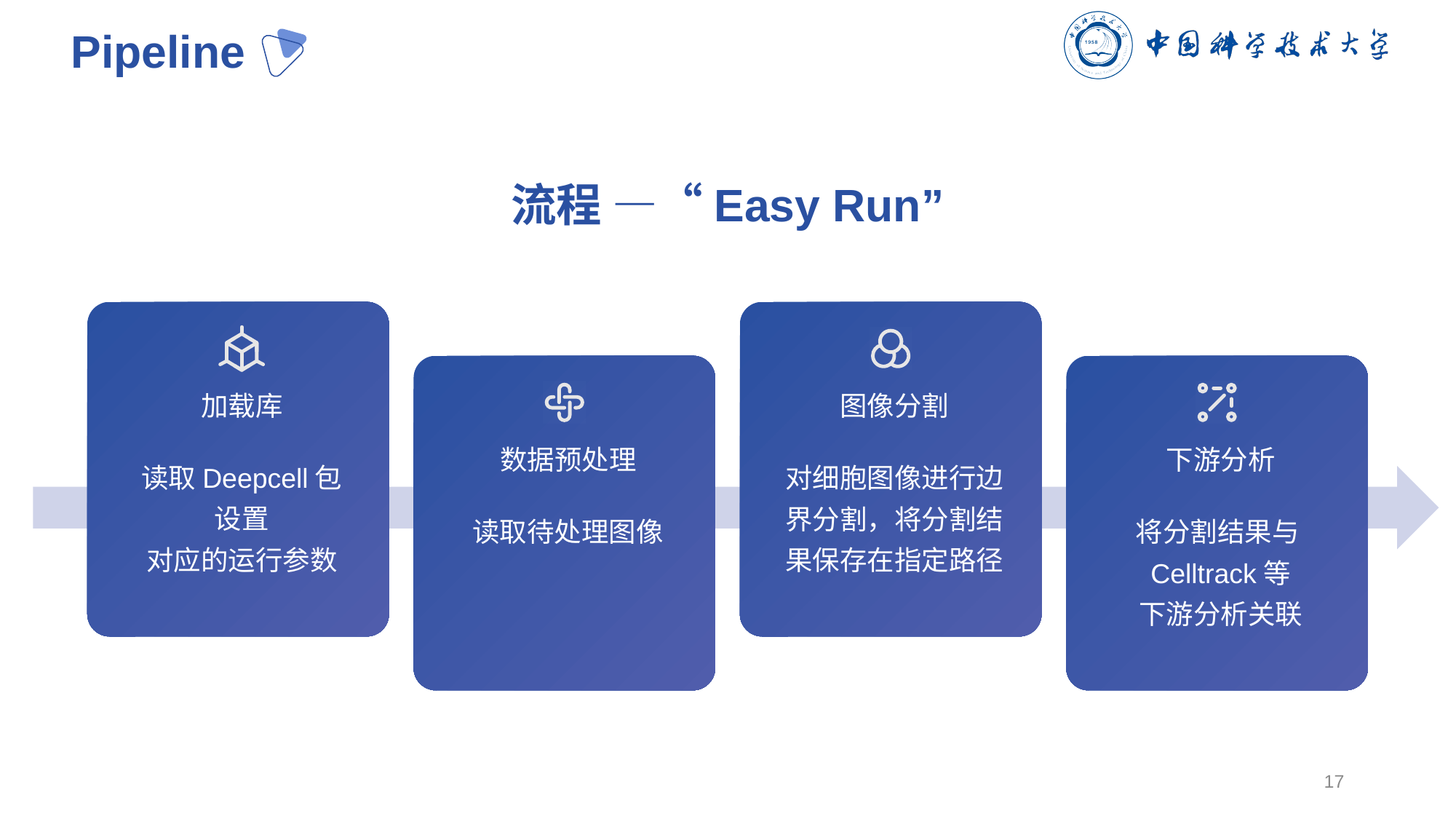

Pipeline

流程 —“Easy Run”

加载库
图像分割
数据预处理

下游分析
读取Deepcell包
设置
对应的运行参数
对细胞图像进行边界分割，将分割结果保存在指定路径

读取待处理图像
将分割结果与Celltrack等
下游分析关联
17